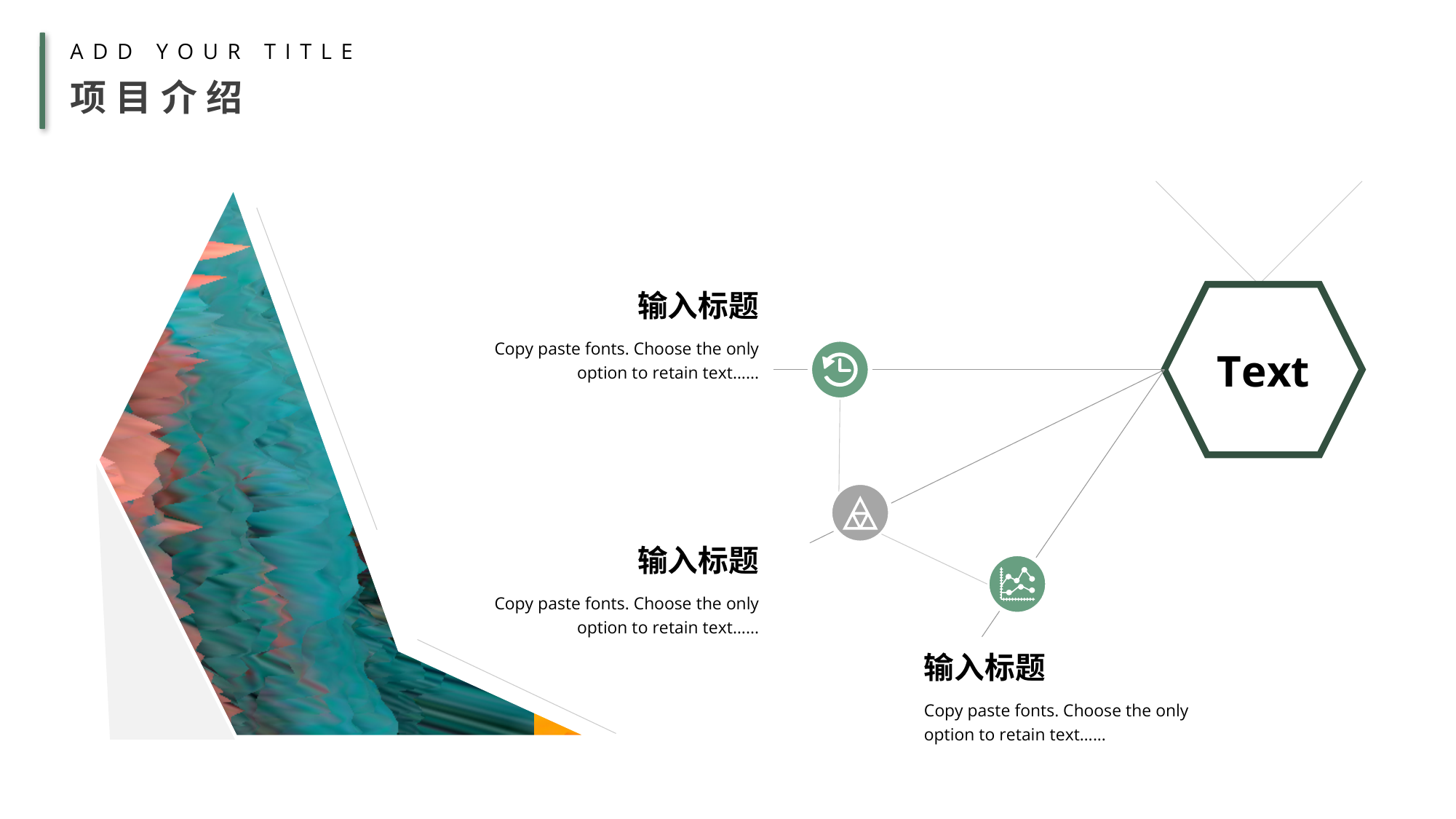

ADD YOUR TITLE
项目介绍

Text
输入标题
Copy paste fonts. Choose the only option to retain text…...

输入标题
Copy paste fonts. Choose the only option to retain text…...

输入标题
Copy paste fonts. Choose the only option to retain text…...